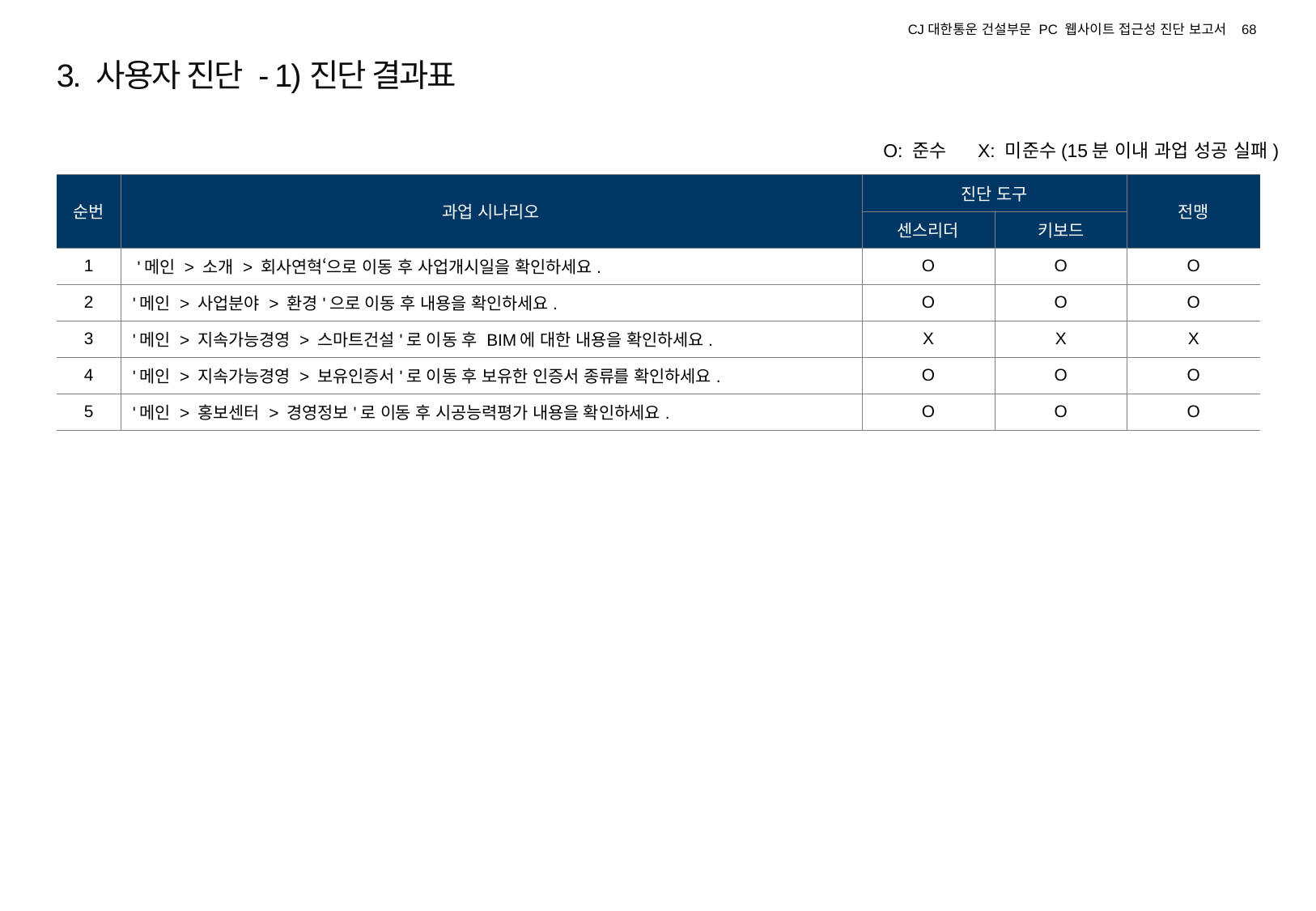

# 3. 사용자 진단 - 1)진단 결과표
O: 준수     X: 미준수(15분 이내 과업 성공 실패)
| 순번 | 과업 시나리오 | 진단 도구 |  | 전맹 |
| --- | --- | --- | --- | --- |
|  |  | 센스리더 | 키보드 |  |
| 1 | '메인 > 소개 > 회사연혁‘으로 이동 후 사업개시일을 확인하세요. | O | O | O |
| 2 | '메인 > 사업분야 > 환경'으로 이동 후 내용을 확인하세요. | O | O | O |
| 3 | '메인 > 지속가능경영 > 스마트건설'로 이동 후 BIM에 대한 내용을 확인하세요. | X | X | X |
| 4 | '메인 > 지속가능경영 > 보유인증서'로 이동 후 보유한 인증서 종류를 확인하세요. | O | O | O |
| 5 | '메인 > 홍보센터 > 경영정보'로 이동 후 시공능력평가 내용을 확인하세요. | O | O | O |